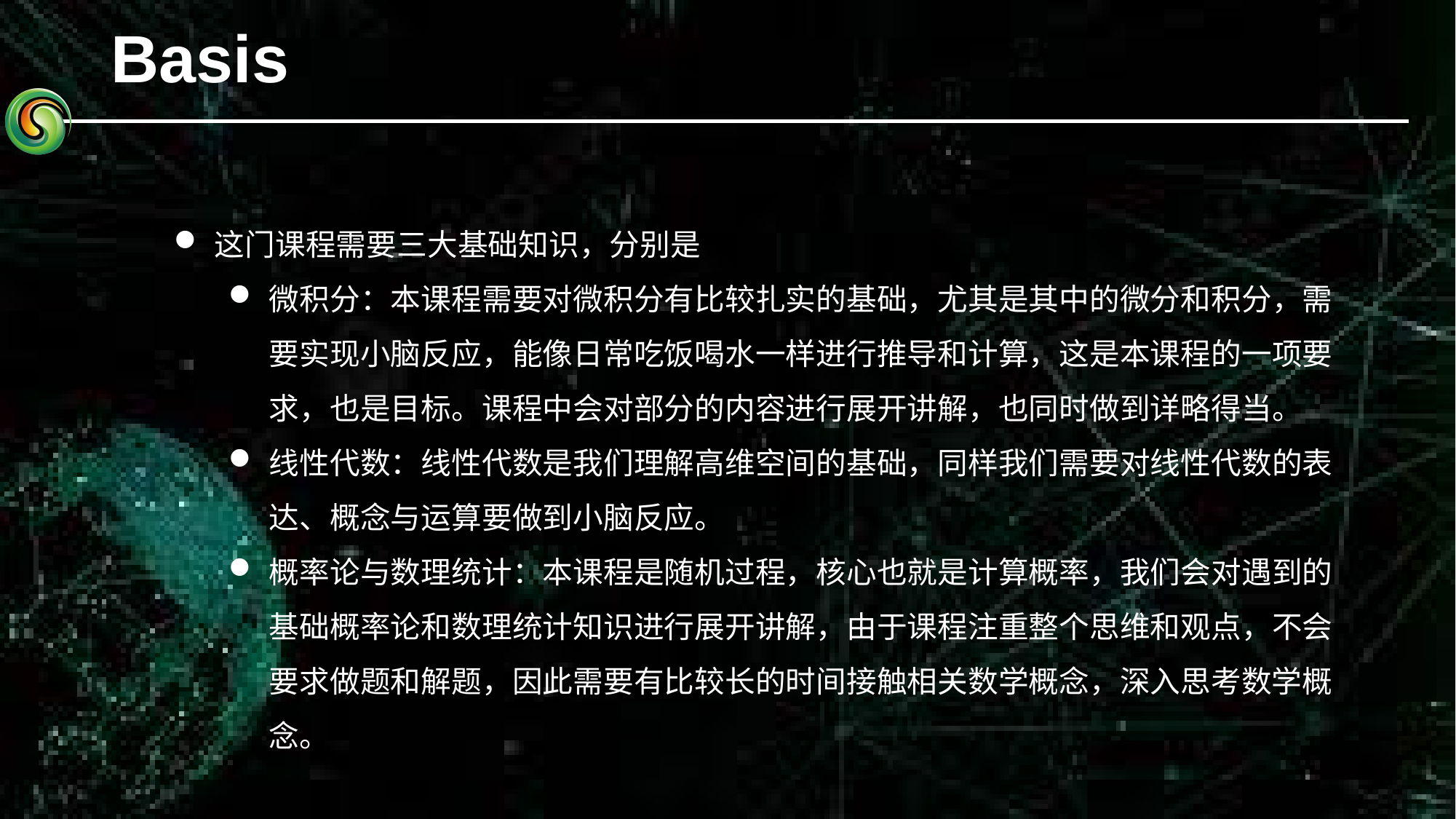

# Basis
这门课程需要三大基础知识，分别是
微积分：本课程需要对微积分有比较扎实的基础，尤其是其中的微分和积分，需要实现小脑反应，能像日常吃饭喝水一样进行推导和计算，这是本课程的一项要求，也是目标。课程中会对部分的内容进行展开讲解，也同时做到详略得当。
线性代数：线性代数是我们理解高维空间的基础，同样我们需要对线性代数的表达、概念与运算要做到小脑反应。
概率论与数理统计：本课程是随机过程，核心也就是计算概率，我们会对遇到的基础概率论和数理统计知识进行展开讲解，由于课程注重整个思维和观点，不会要求做题和解题，因此需要有比较长的时间接触相关数学概念，深入思考数学概念。